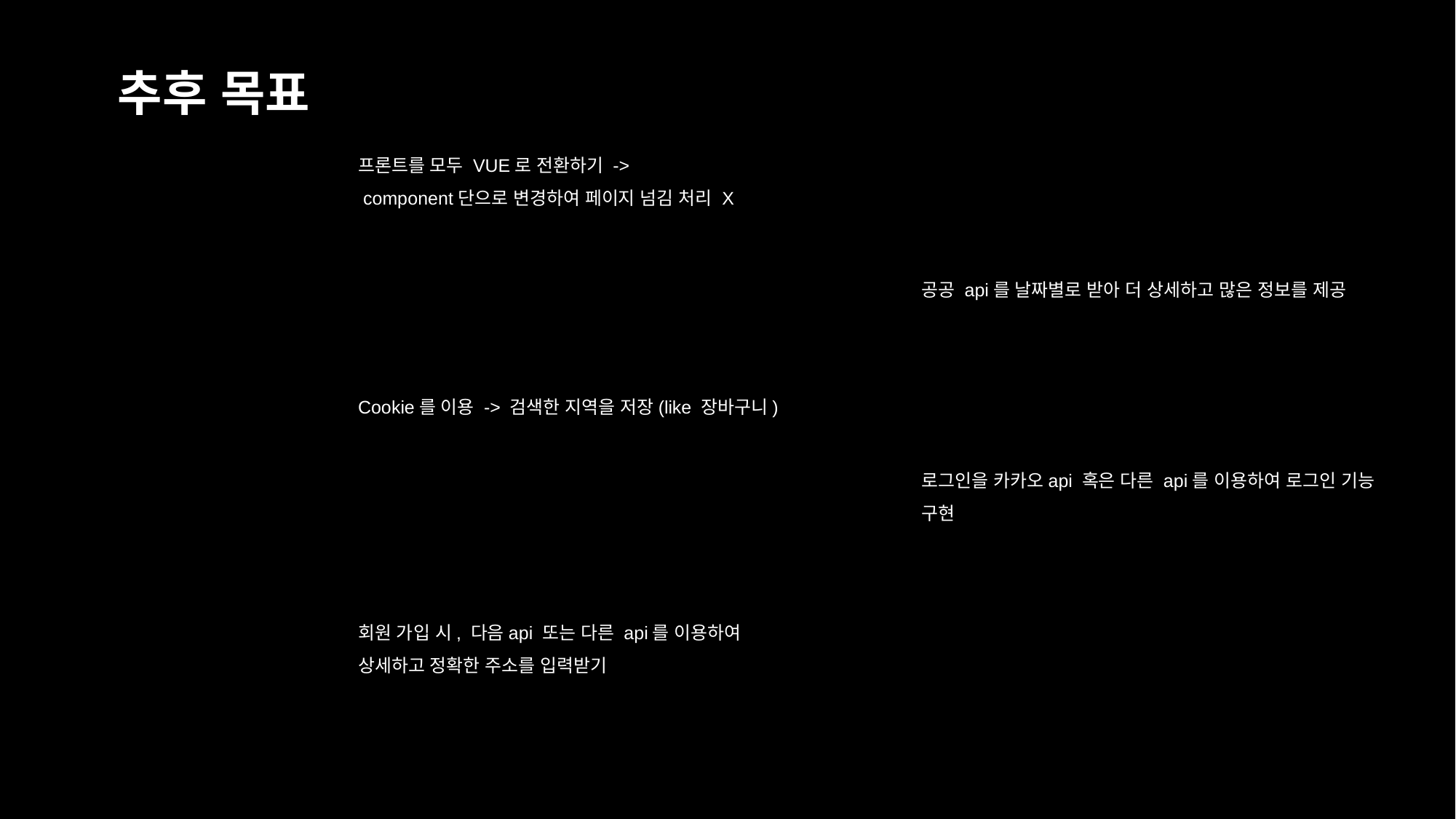

추후 목표
프론트를 모두 VUE로 전환하기 ->
 component단으로 변경하여 페이지 넘김 처리 X
공공 api를 날짜별로 받아 더 상세하고 많은 정보를 제공
Cookie를 이용 -> 검색한 지역을 저장(like 장바구니)
로그인을 카카오api 혹은 다른 api를 이용하여 로그인 기능 구현
회원 가입 시, 다음api 또는 다른 api를 이용하여
상세하고 정확한 주소를 입력받기